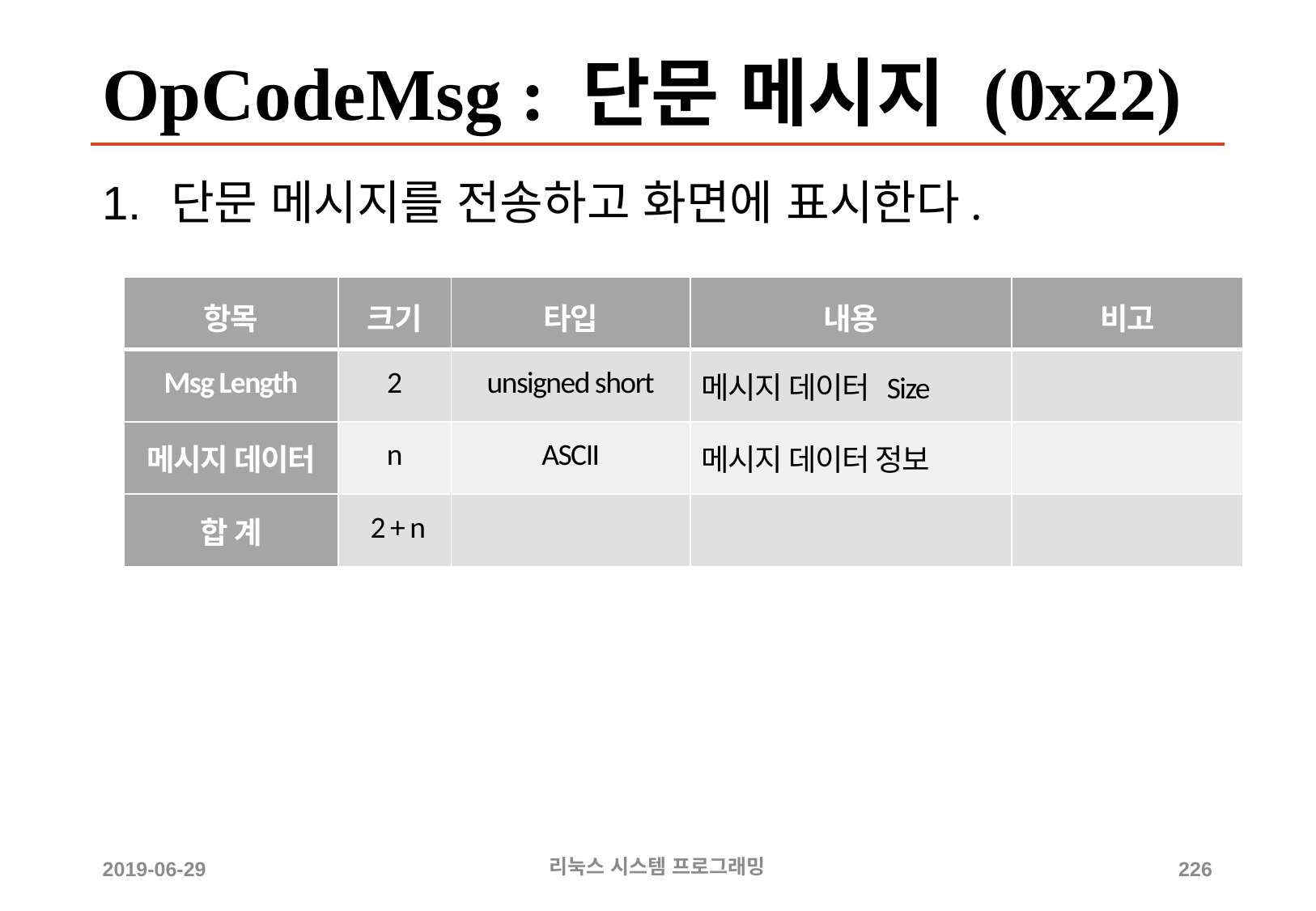

# OpCodeMsg : 단문 메시지 (0x22)
단문 메시지를 전송하고 화면에 표시한다.
| 항목 | 크기 | 타입 | 내용 | 비고 |
| --- | --- | --- | --- | --- |
| Msg Length | 2 | unsigned short | 메시지 데이터 Size |  |
| 메시지 데이터 | n | ASCII | 메시지 데이터 정보 |  |
| 합 계 | 2 + n |  |  |  |
2019-06-29
리눅스 시스템 프로그래밍
226